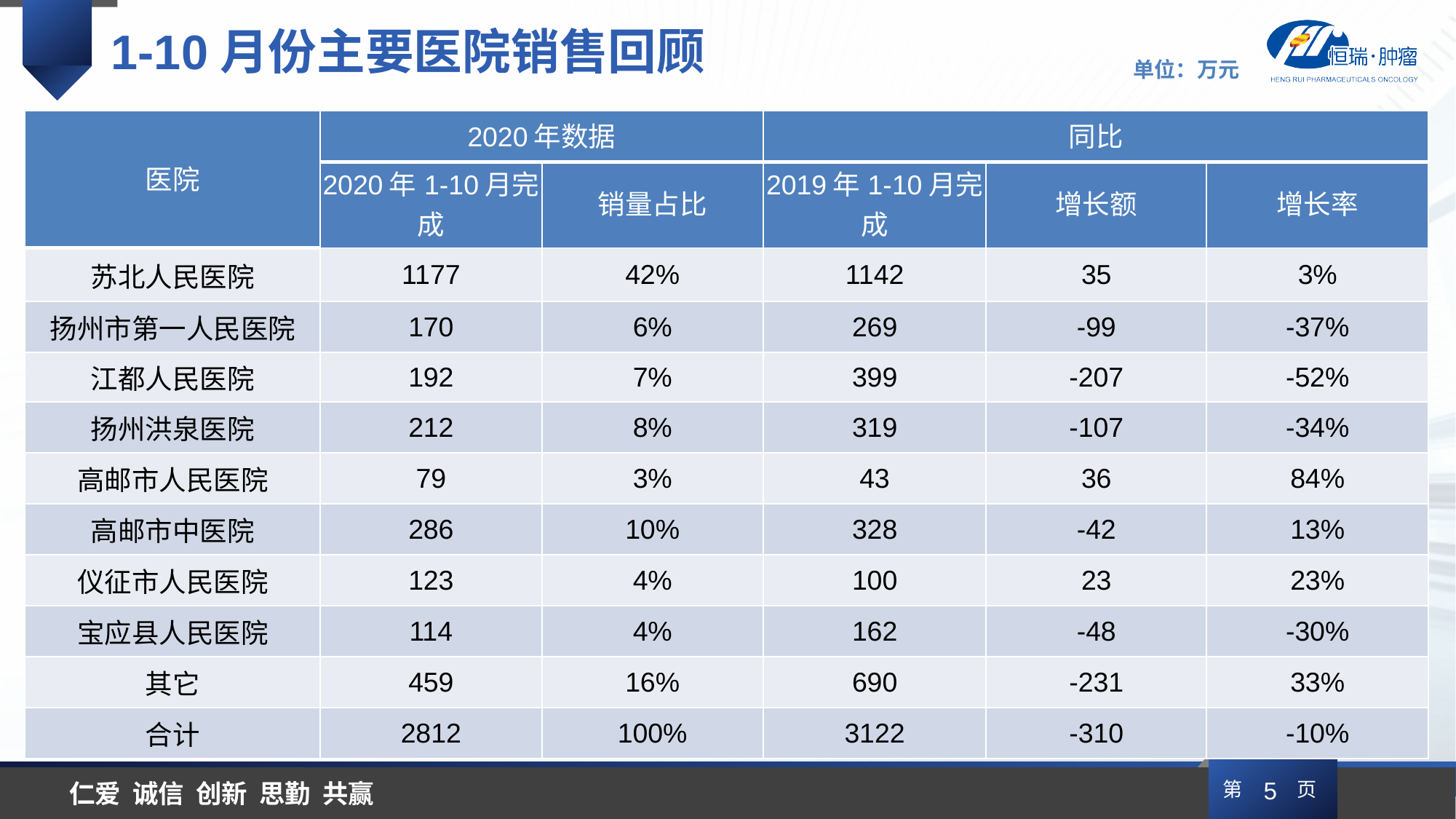

1-10月份主要医院销售回顾
单位：万元
| 医院 | 2020年数据 |  | 同比 |  |  |
| --- | --- | --- | --- | --- | --- |
|  | 2020年1-10月完成 | 销量占比 | 2019年1-10月完成 | 增长额 | 增长率 |
| 苏北人民医院 | 1177 | 42% | 1142 | 35 | 3% |
| 扬州市第一人民医院 | 170 | 6% | 269 | -99 | -37% |
| 江都人民医院 | 192 | 7% | 399 | -207 | -52% |
| 扬州洪泉医院 | 212 | 8% | 319 | -107 | -34% |
| 高邮市人民医院 | 79 | 3% | 43 | 36 | 84% |
| 高邮市中医院 | 286 | 10% | 328 | -42 | 13% |
| 仪征市人民医院 | 123 | 4% | 100 | 23 | 23% |
| 宝应县人民医院 | 114 | 4% | 162 | -48 | -30% |
| 其它 | 459 | 16% | 690 | -231 | 33% |
| 合计 | 2812 | 100% | 3122 | -310 | -10% |